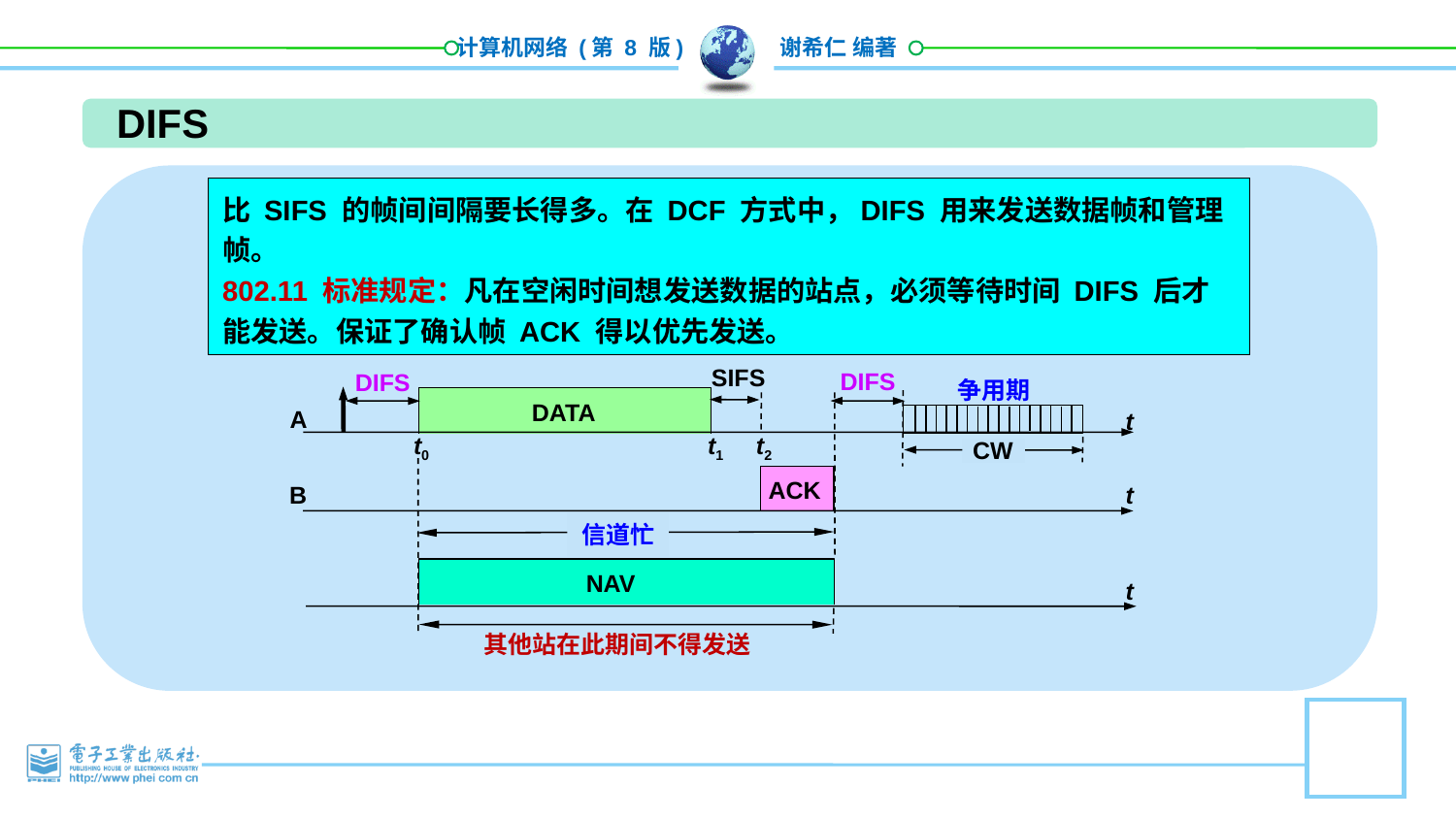

DIFS

比 SIFS 的帧间间隔要长得多。在 DCF 方式中，DIFS 用来发送数据帧和管理帧。
802.11 标准规定：凡在空闲时间想发送数据的站点，必须等待时间 DIFS 后才能发送。保证了确认帧 ACK 得以优先发送。
SIFS
DIFS
DIFS
争用期

DATA

A
t

t0
t1
t2
CW

ACK
B
t
信道忙

NAV
t

其他站在此期间不得发送